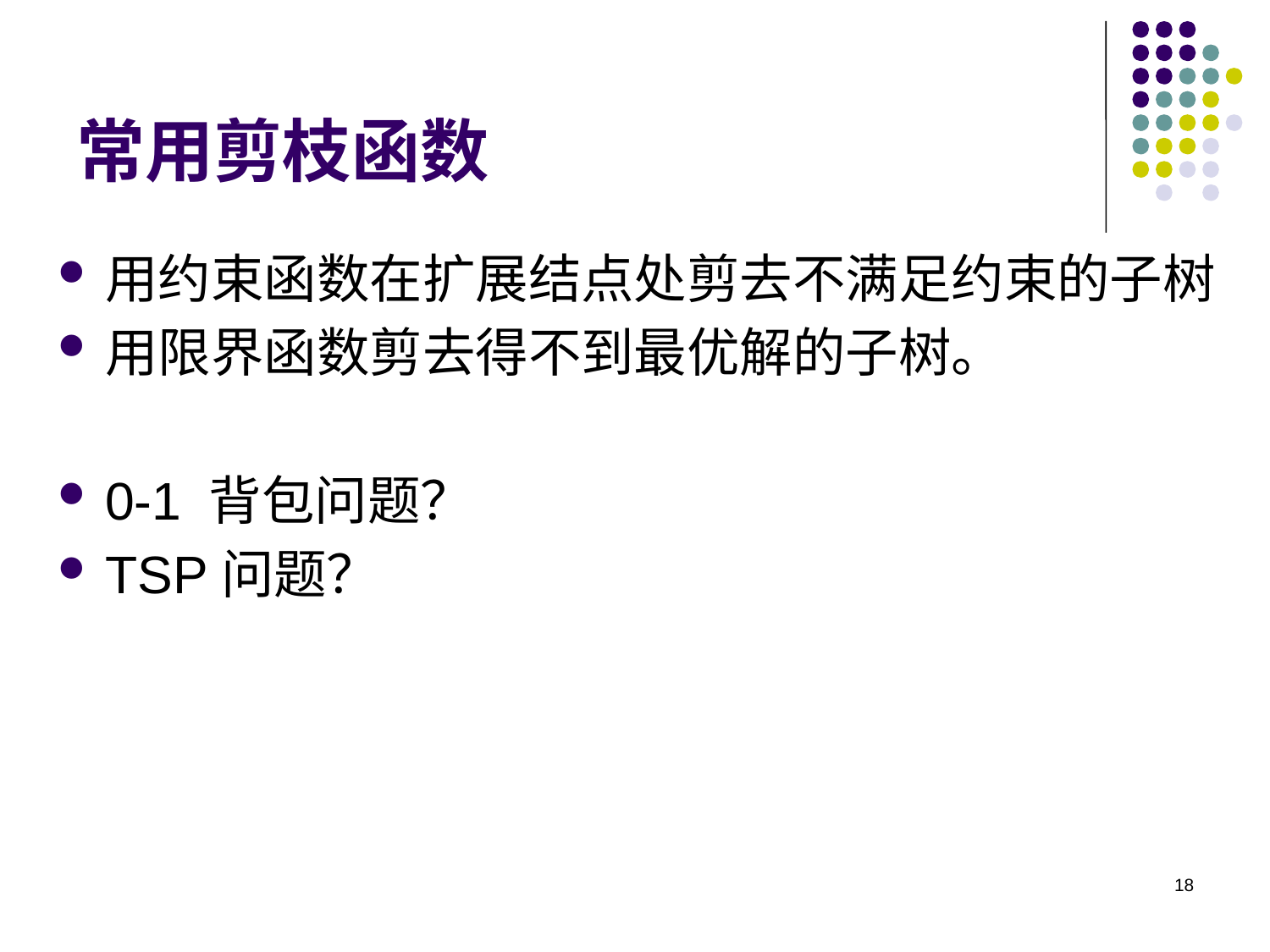

# 常用剪枝函数
用约束函数在扩展结点处剪去不满足约束的子树
用限界函数剪去得不到最优解的子树。

0-1 背包问题？
TSP问题？
18